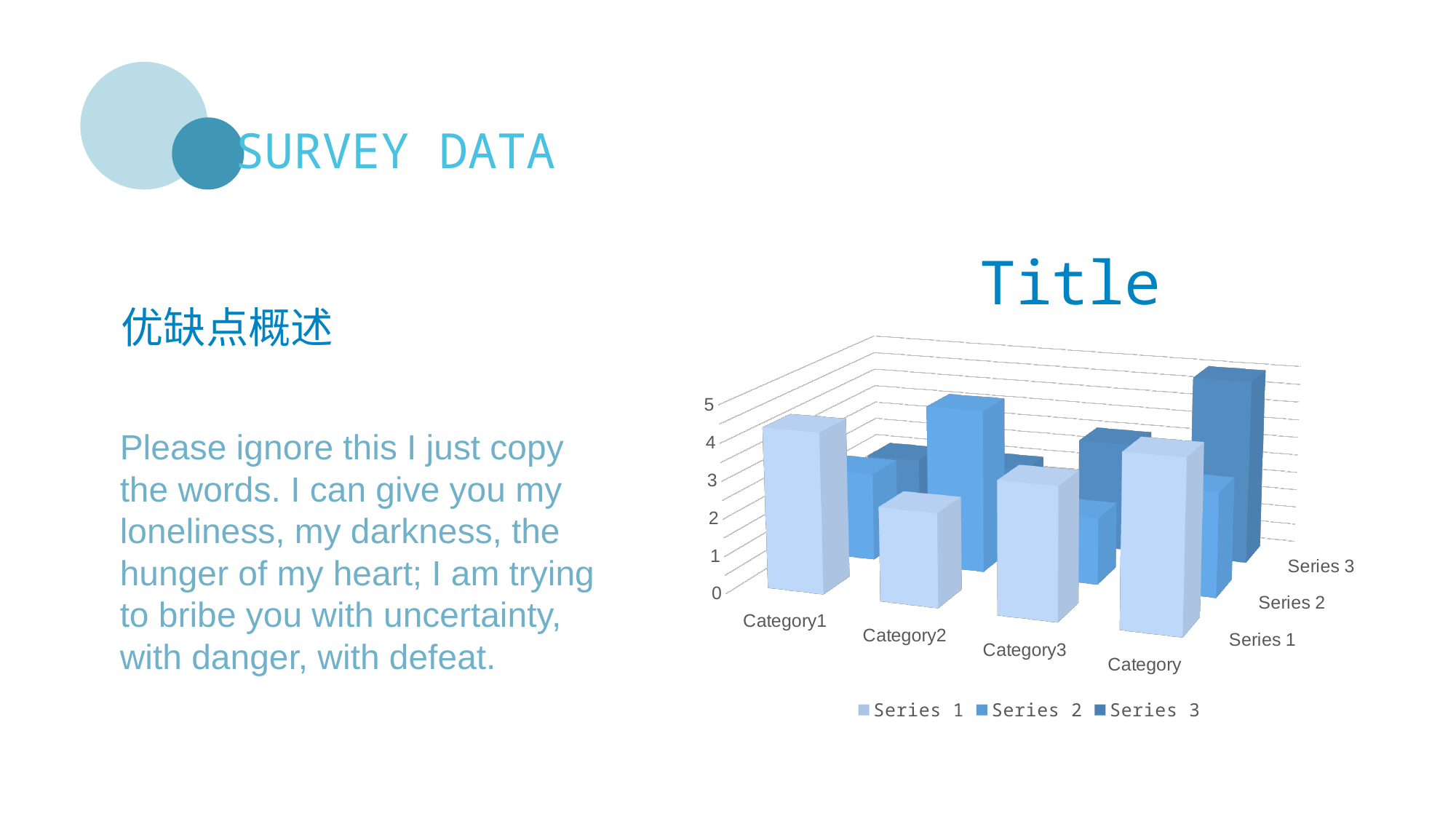

SURVEY DATA

[unsupported chart]

优缺点概述
Please ignore this I just copy the words. I can give you my loneliness, my darkness, the hunger of my heart; I am trying to bribe you with uncertainty, with danger, with defeat.